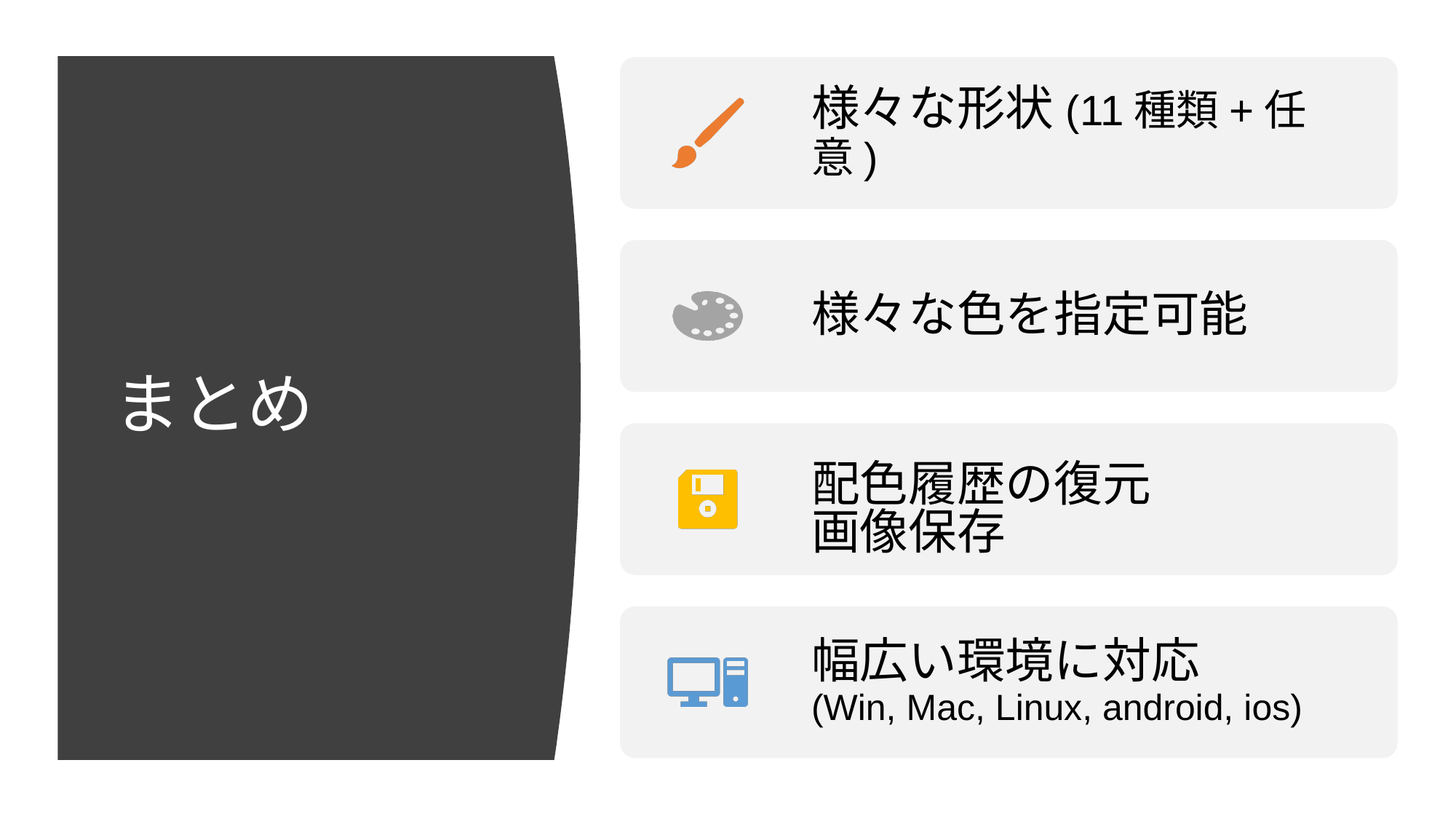

様々な形状(11種類+任意)
様々な色を指定可能

配色履歴の復元
画像保存
幅広い環境に対応          (Win, Mac, Linux, android, ios)

# まとめ